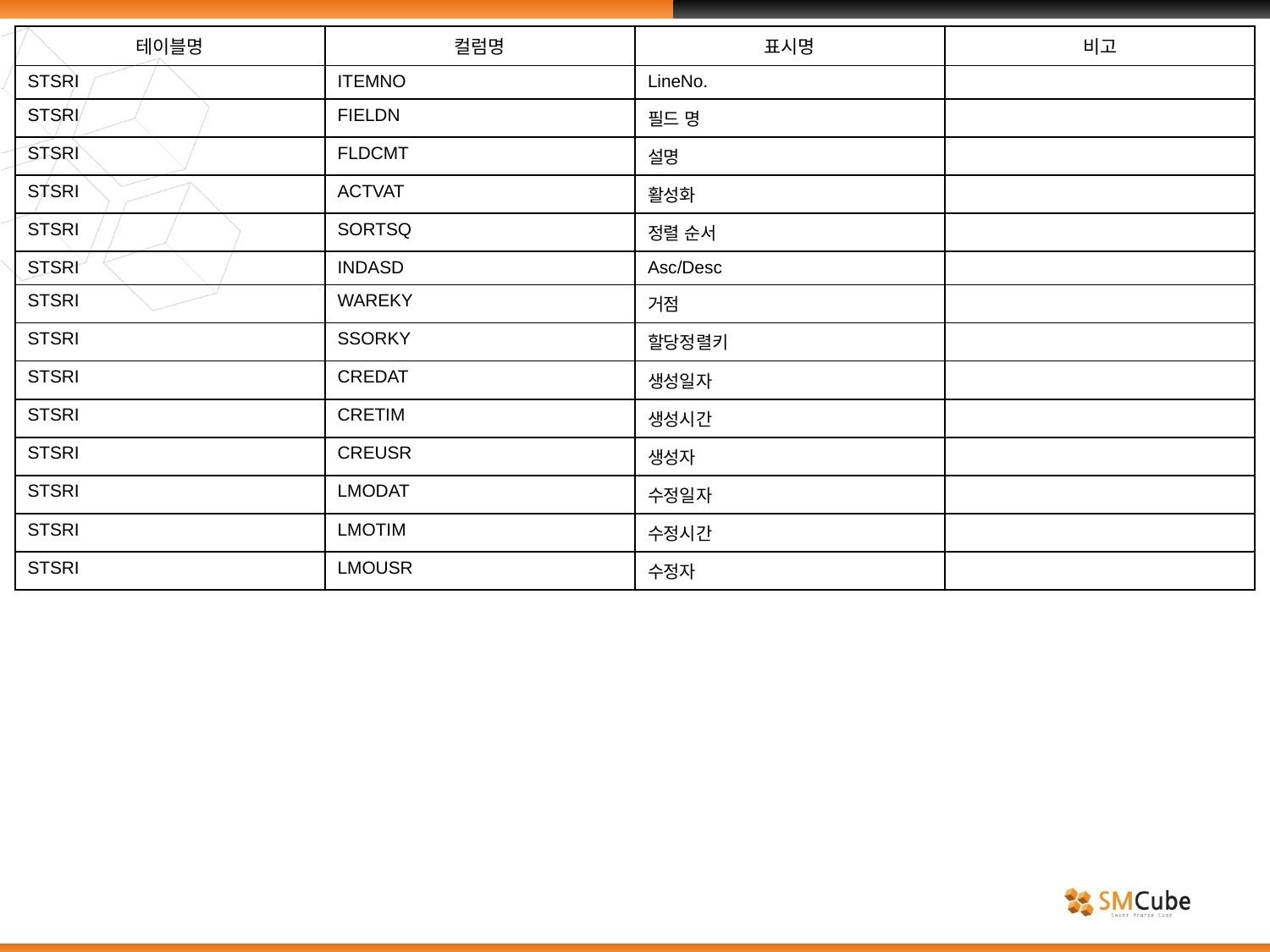

| 테이블명 | 컬럼명 | 표시명 | 비고 |
| --- | --- | --- | --- |
| STSRI | ITEMNO | LineNo. |  |
| STSRI | FIELDN | 필드 명 |  |
| STSRI | FLDCMT | 설명 |  |
| STSRI | ACTVAT | 활성화 |  |
| STSRI | SORTSQ | 정렬 순서 |  |
| STSRI | INDASD | Asc/Desc |  |
| STSRI | WAREKY | 거점 |  |
| STSRI | SSORKY | 할당정렬키 |  |
| STSRI | CREDAT | 생성일자 |  |
| STSRI | CRETIM | 생성시간 |  |
| STSRI | CREUSR | 생성자 |  |
| STSRI | LMODAT | 수정일자 |  |
| STSRI | LMOTIM | 수정시간 |  |
| STSRI | LMOUSR | 수정자 |  |